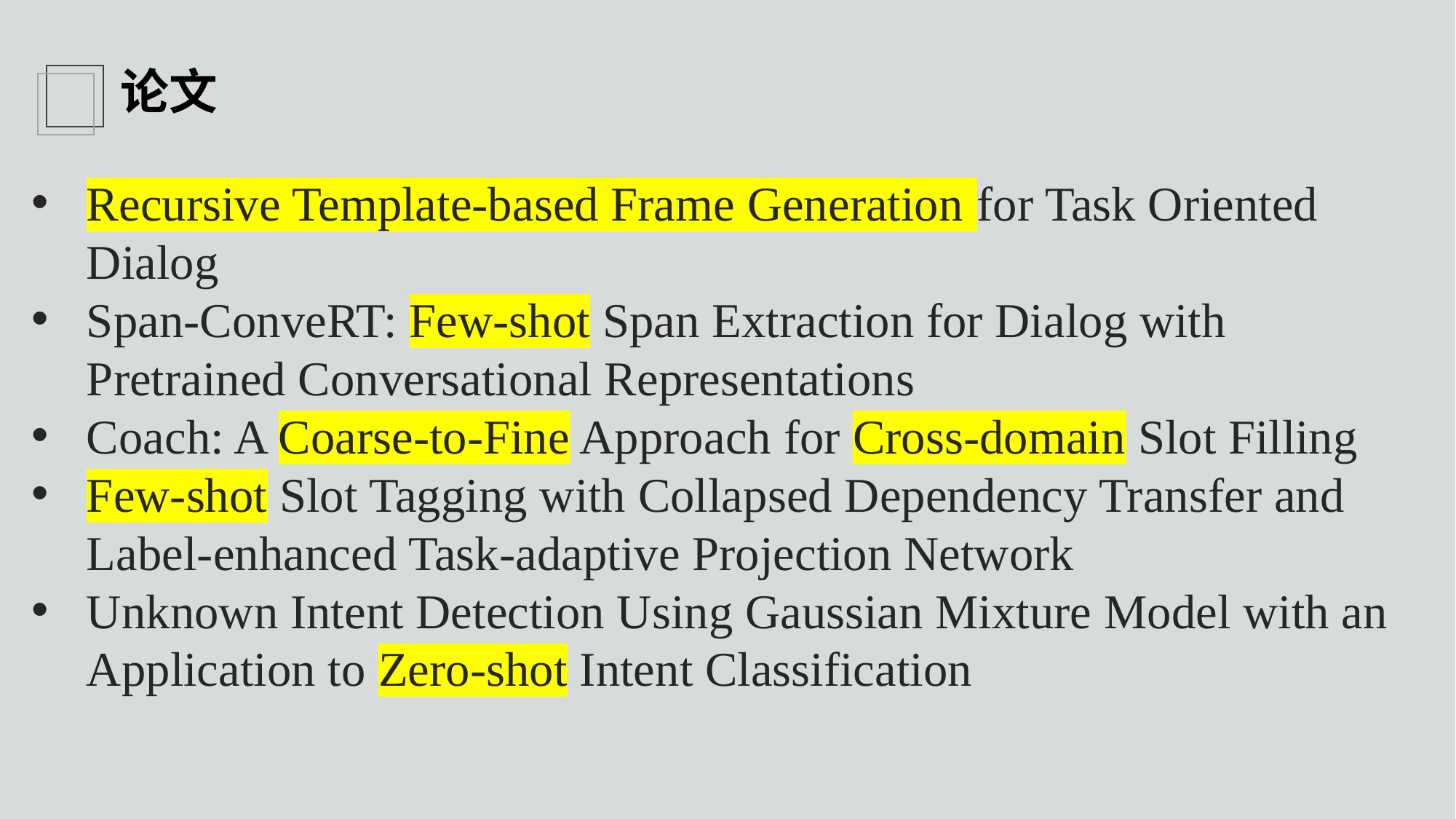

论文
Recursive Template-based Frame Generation for Task Oriented Dialog
Span-ConveRT: Few-shot Span Extraction for Dialog with Pretrained Conversational Representations
Coach: A Coarse-to-Fine Approach for Cross-domain Slot Filling
Few-shot Slot Tagging with Collapsed Dependency Transfer and Label-enhanced Task-adaptive Projection Network
Unknown Intent Detection Using Gaussian Mixture Model with an Application to Zero-shot Intent Classification